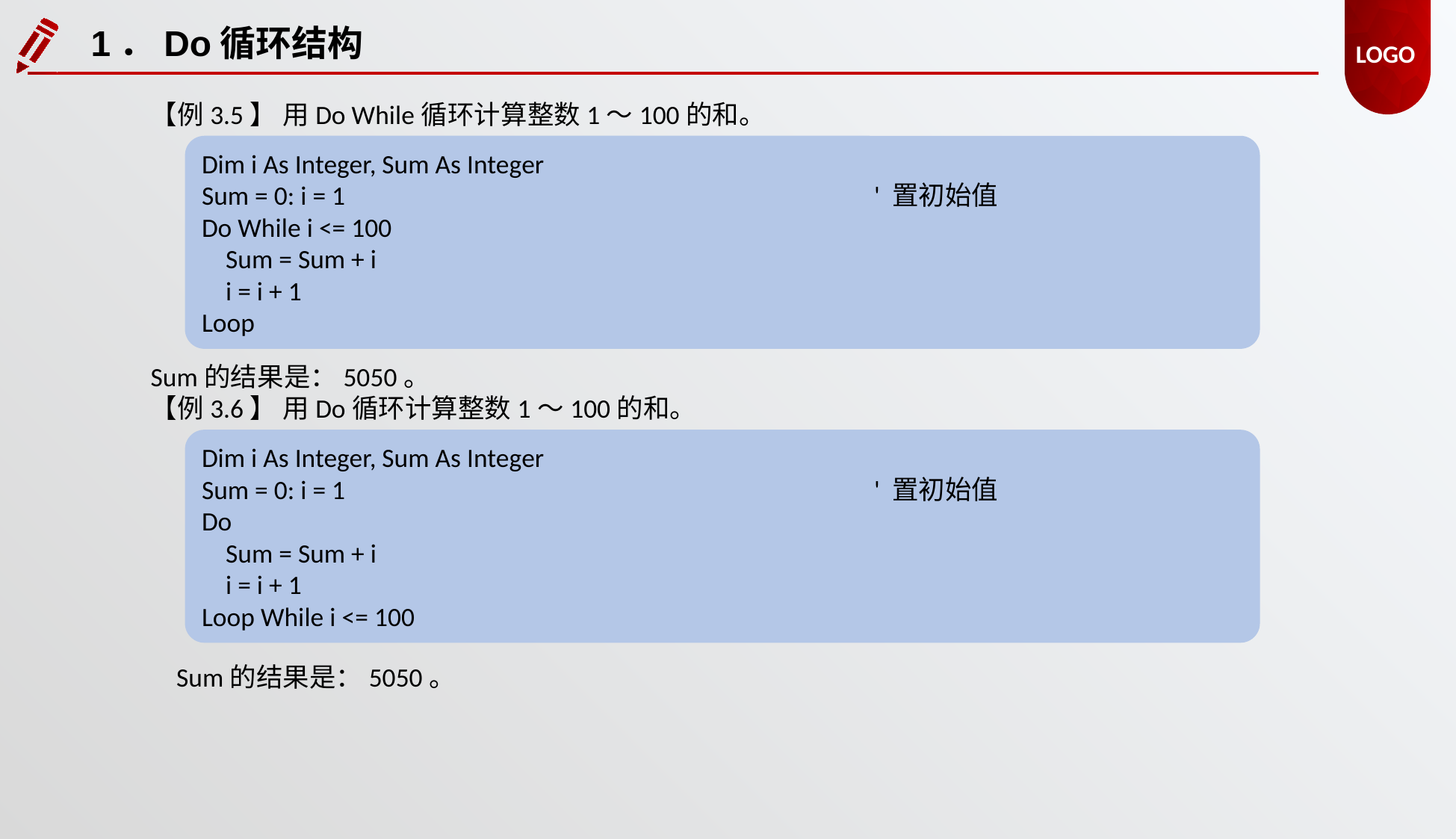

1．Do循环结构
【例3.5】 用Do While循环计算整数1～100的和。
Dim i As Integer, Sum As Integer
Sum = 0: i = 1					' 置初始值
Do While i <= 100
    Sum = Sum + i
    i = i + 1
Loop
Sum的结果是：5050。
【例3.6】 用Do循环计算整数1～100的和。
Dim i As Integer, Sum As Integer
Sum = 0: i = 1					' 置初始值
Do
    Sum = Sum + i
    i = i + 1
Loop While i <= 100
Sum的结果是：5050。